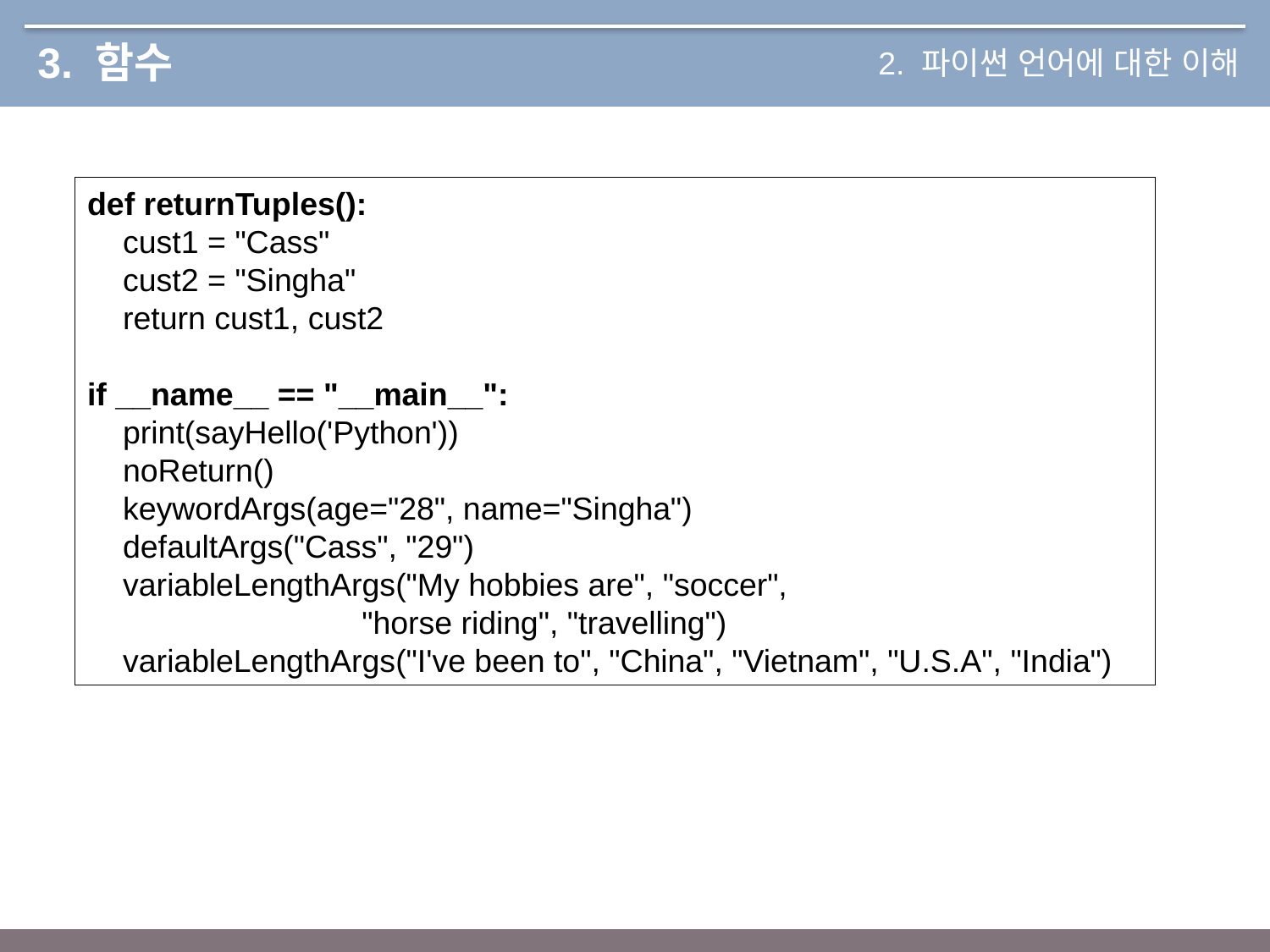

# 3. 함수
2. 파이썬 언어에 대한 이해
def returnTuples():
    cust1 = "Cass"
    cust2 = "Singha"
    return cust1, cust2

if __name__ == "__main__":
    print(sayHello('Python'))
    noReturn()
    keywordArgs(age="28", name="Singha")
    defaultArgs("Cass", "29")
    variableLengthArgs("My hobbies are", "soccer",
                               "horse riding", "travelling")
    variableLengthArgs("I've been to", "China", "Vietnam", "U.S.A", "India")